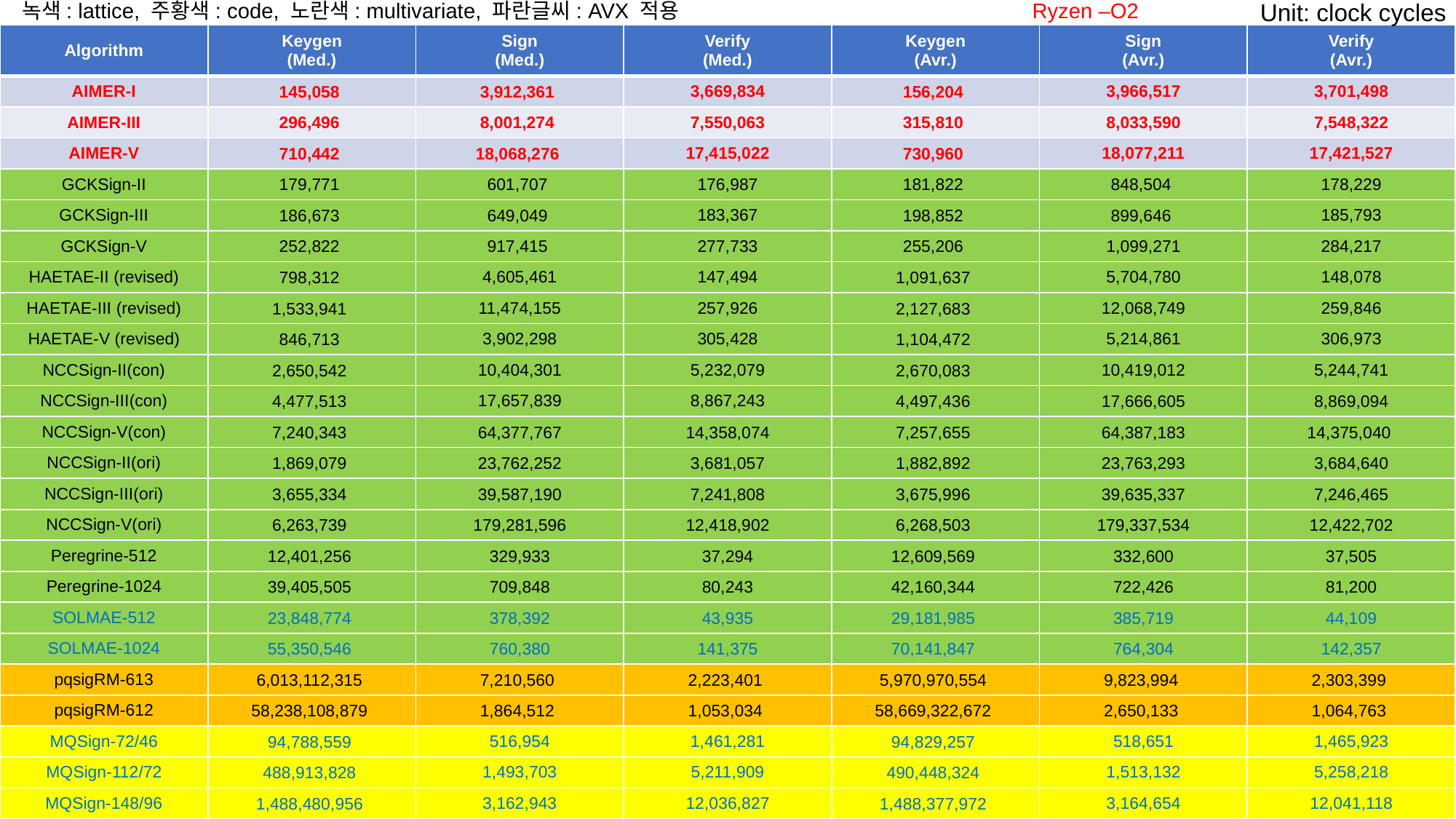

녹색: lattice, 주황색: code, 노란색: multivariate, 파란글씨: AVX 적용
Ryzen –O2
Unit: clock cycles
| Algorithm | Keygen (Med.) | Sign (Med.) | Verify (Med.) | Keygen (Avr.) | Sign (Avr.) | Verify (Avr.) |
| --- | --- | --- | --- | --- | --- | --- |
| AIMER-I | 145,058 | 3,912,361 | 3,669,834 | 156,204 | 3,966,517 | 3,701,498 |
| AIMER-III | 296,496 | 8,001,274 | 7,550,063 | 315,810 | 8,033,590 | 7,548,322 |
| AIMER-V | 710,442 | 18,068,276 | 17,415,022 | 730,960 | 18,077,211 | 17,421,527 |
| GCKSign-II | 179,771 | 601,707 | 176,987 | 181,822 | 848,504 | 178,229 |
| GCKSign-III | 186,673 | 649,049 | 183,367 | 198,852 | 899,646 | 185,793 |
| GCKSign-V | 252,822 | 917,415 | 277,733 | 255,206 | 1,099,271 | 284,217 |
| HAETAE-II (revised) | 798,312 | 4,605,461 | 147,494 | 1,091,637 | 5,704,780 | 148,078 |
| HAETAE-III (revised) | 1,533,941 | 11,474,155 | 257,926 | 2,127,683 | 12,068,749 | 259,846 |
| HAETAE-V (revised) | 846,713 | 3,902,298 | 305,428 | 1,104,472 | 5,214,861 | 306,973 |
| NCCSign-II(con) | 2,650,542 | 10,404,301 | 5,232,079 | 2,670,083 | 10,419,012 | 5,244,741 |
| NCCSign-III(con) | 4,477,513 | 17,657,839 | 8,867,243 | 4,497,436 | 17,666,605 | 8,869,094 |
| NCCSign-V(con) | 7,240,343 | 64,377,767 | 14,358,074 | 7,257,655 | 64,387,183 | 14,375,040 |
| NCCSign-II(ori) | 1,869,079 | 23,762,252 | 3,681,057 | 1,882,892 | 23,763,293 | 3,684,640 |
| NCCSign-III(ori) | 3,655,334 | 39,587,190 | 7,241,808 | 3,675,996 | 39,635,337 | 7,246,465 |
| NCCSign-V(ori) | 6,263,739 | 179,281,596 | 12,418,902 | 6,268,503 | 179,337,534 | 12,422,702 |
| Peregrine-512 | 12,401,256 | 329,933 | 37,294 | 12,609,569 | 332,600 | 37,505 |
| Peregrine-1024 | 39,405,505 | 709,848 | 80,243 | 42,160,344 | 722,426 | 81,200 |
| SOLMAE-512 | 23,848,774 | 378,392 | 43,935 | 29,181,985 | 385,719 | 44,109 |
| SOLMAE-1024 | 55,350,546 | 760,380 | 141,375 | 70,141,847 | 764,304 | 142,357 |
| pqsigRM-613 | 6,013,112,315 | 7,210,560 | 2,223,401 | 5,970,970,554 | 9,823,994 | 2,303,399 |
| pqsigRM-612 | 58,238,108,879 | 1,864,512 | 1,053,034 | 58,669,322,672 | 2,650,133 | 1,064,763 |
| MQSign-72/46 | 94,788,559 | 516,954 | 1,461,281 | 94,829,257 | 518,651 | 1,465,923 |
| MQSign-112/72 | 488,913,828 | 1,493,703 | 5,211,909 | 490,448,324 | 1,513,132 | 5,258,218 |
| MQSign-148/96 | 1,488,480,956 | 3,162,943 | 12,036,827 | 1,488,377,972 | 3,164,654 | 12,041,118 |